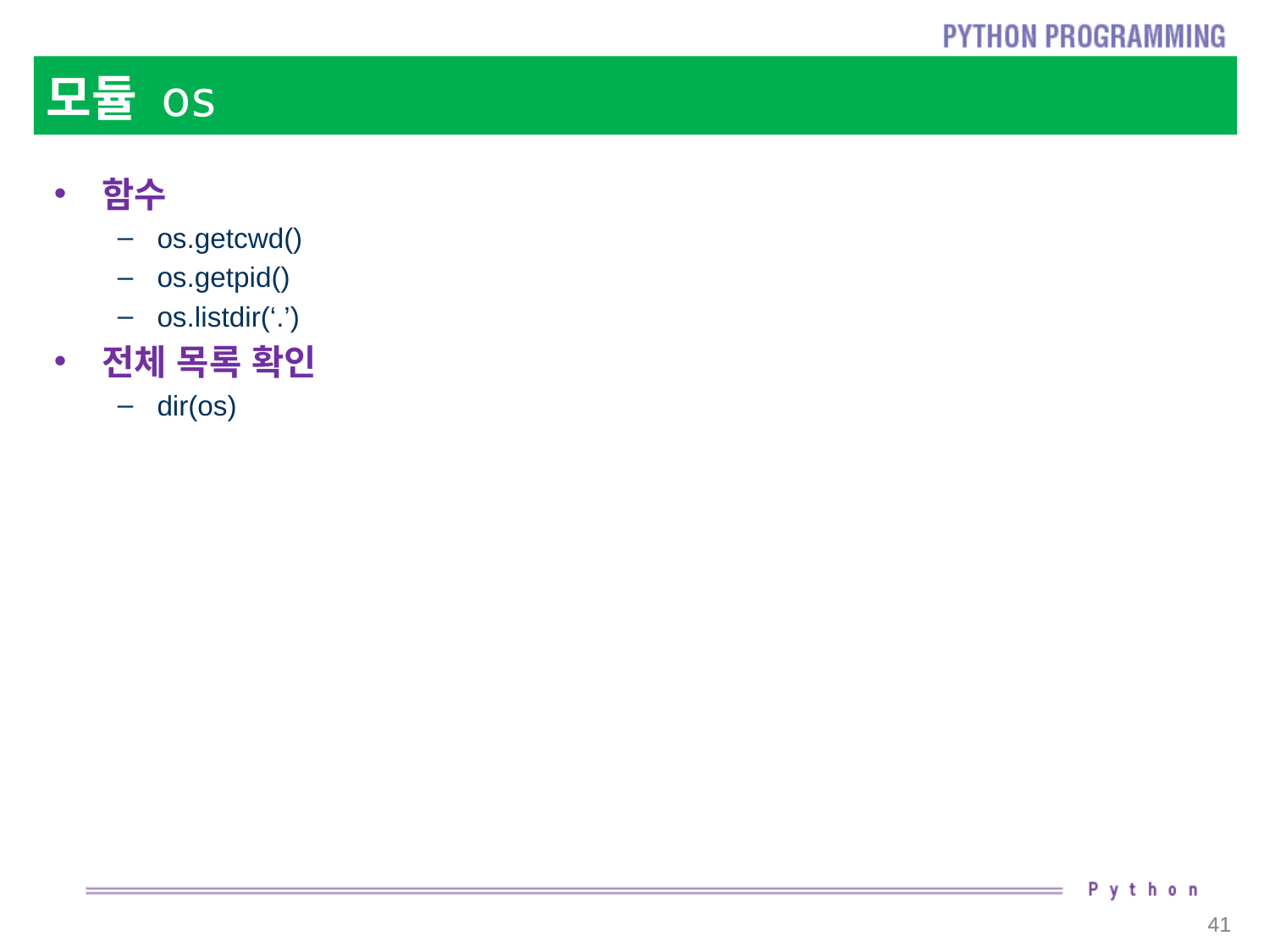

모듈 os
함수
os.getcwd()
os.getpid()
os.listdir(‘.’)
전체 목록 확인
dir(os)

# 모듈 os
41